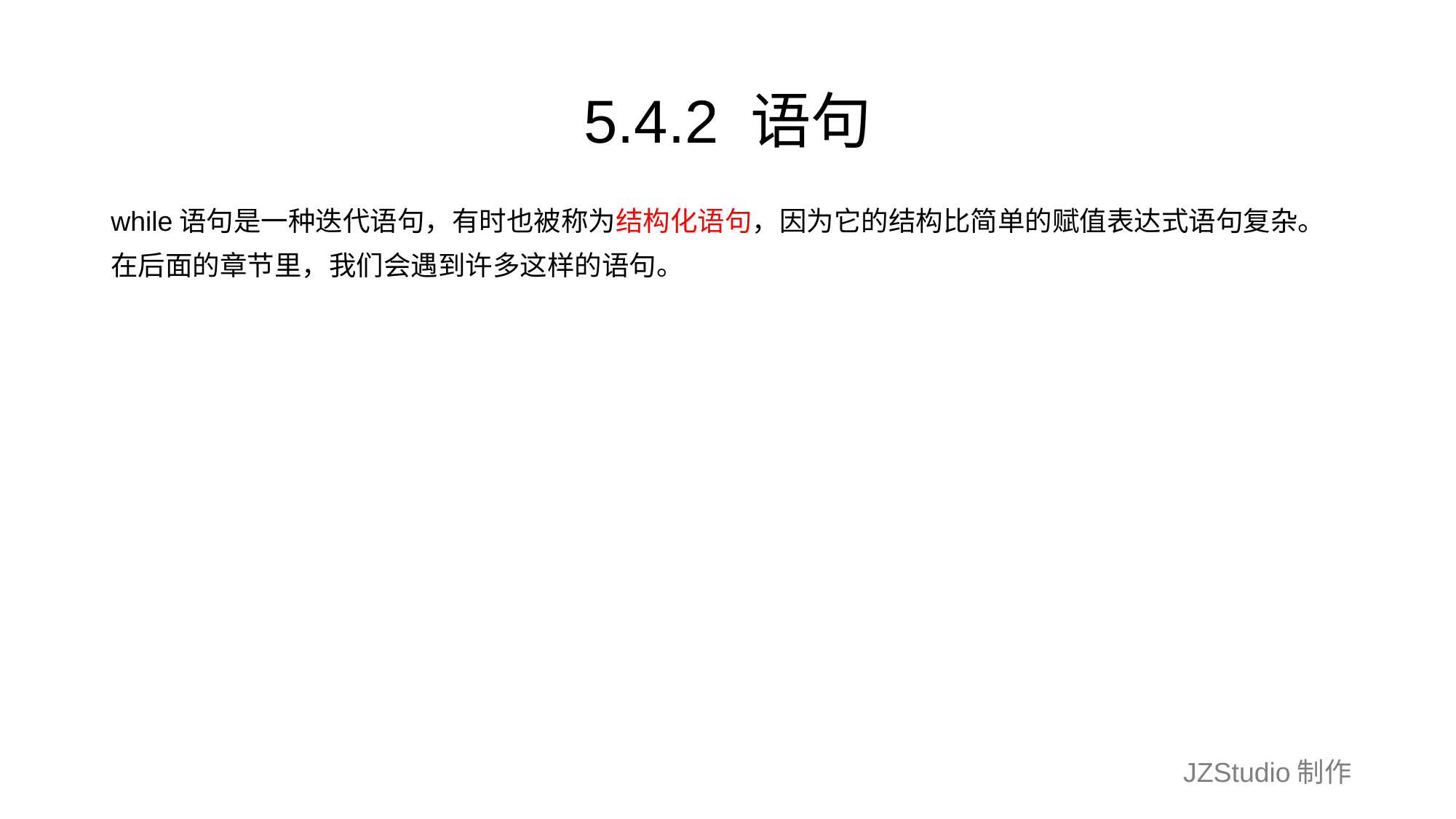

# 5.4.2 语句
while语句是一种迭代语句，有时也被称为结构化语句，因为它的结构比简单的赋值表达式语句复杂。
在后面的章节里，我们会遇到许多这样的语句。